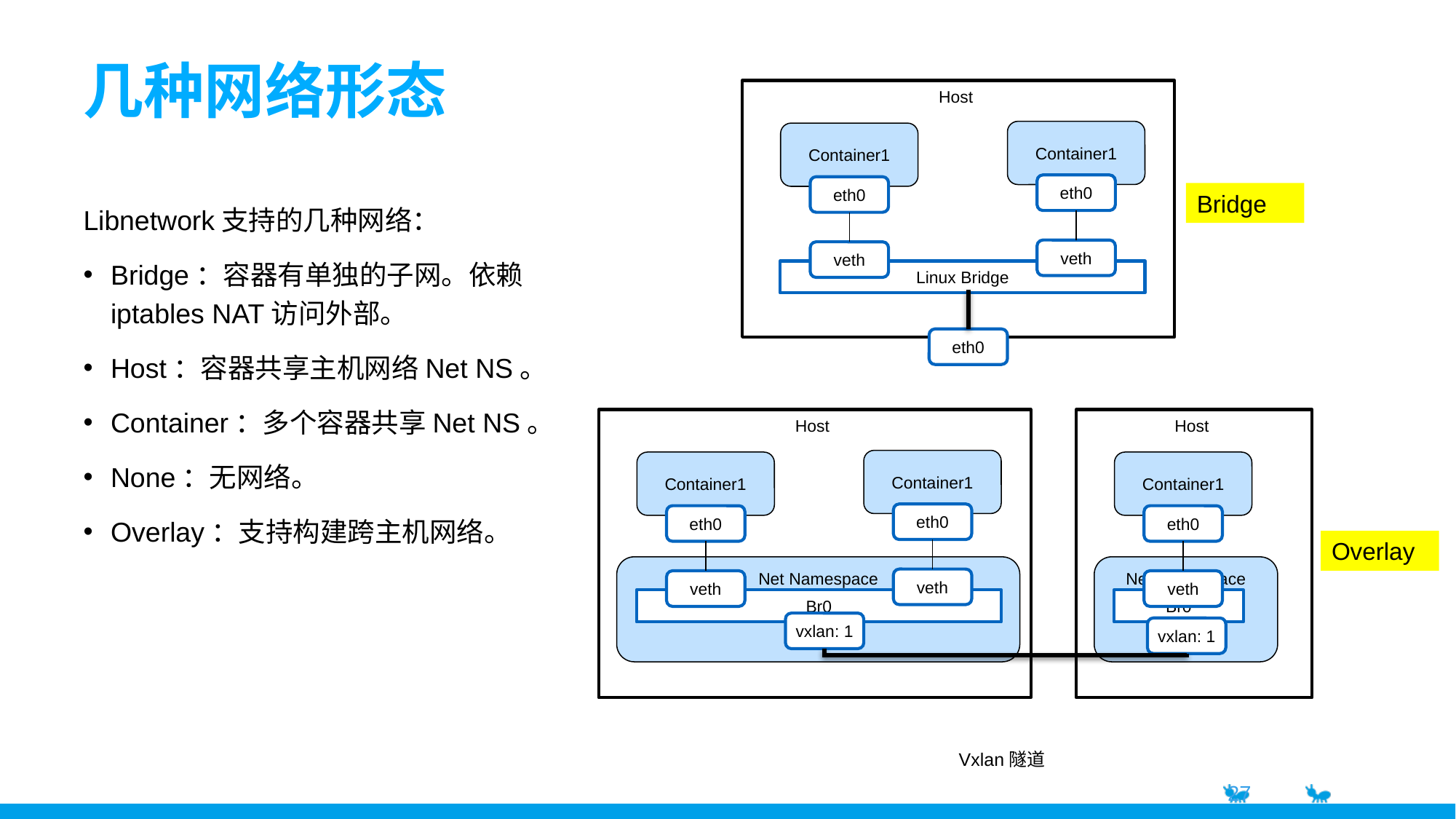

几种网络形态
Host
Container1
Container1
eth0
eth0
Bridge
Libnetwork支持的几种网络：
Bridge：容器有单独的子网。依赖iptables NAT访问外部。
Host：容器共享主机网络Net NS。
Container：多个容器共享Net NS。
None：无网络。
Overlay：支持构建跨主机网络。
veth
veth
Linux Bridge
eth0
Host
Host
Container1
Container1
Container1
eth0
eth0
eth0
Overlay
Net Namespace
Net Namespace
veth
veth
veth
Br0
Br0
vxlan: 1
vxlan: 1
Vxlan隧道